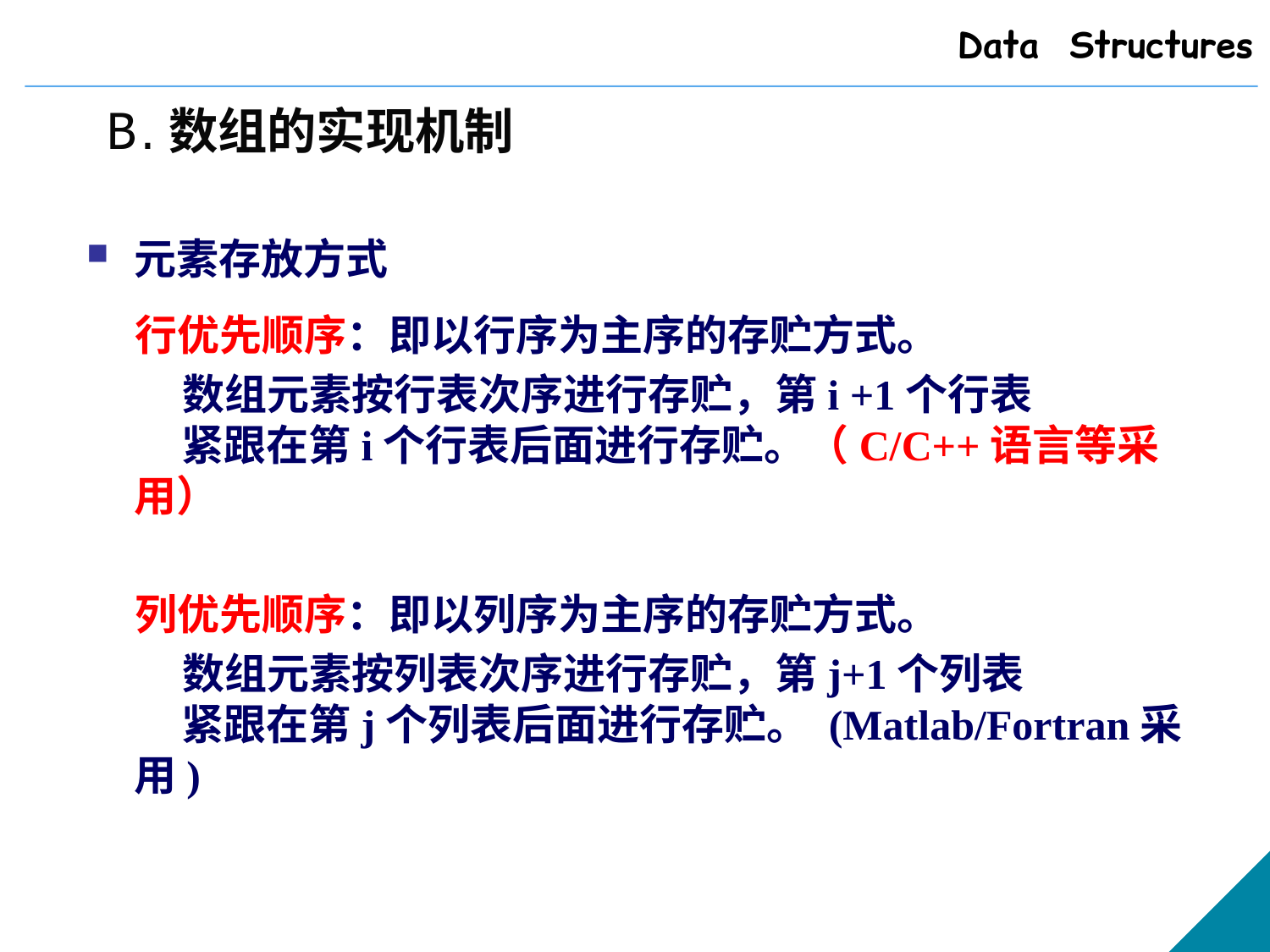

B.数组的实现机制
元素存放方式
    行优先顺序：即以行序为主序的存贮方式。
         数组元素按行表次序进行存贮，第i +1个行表
     紧跟在第i个行表后面进行存贮。（C/C++语言等采用）

    列优先顺序：即以列序为主序的存贮方式。
         数组元素按列表次序进行存贮，第j+1个列表
     紧跟在第j个列表后面进行存贮。 (Matlab/Fortran采用)